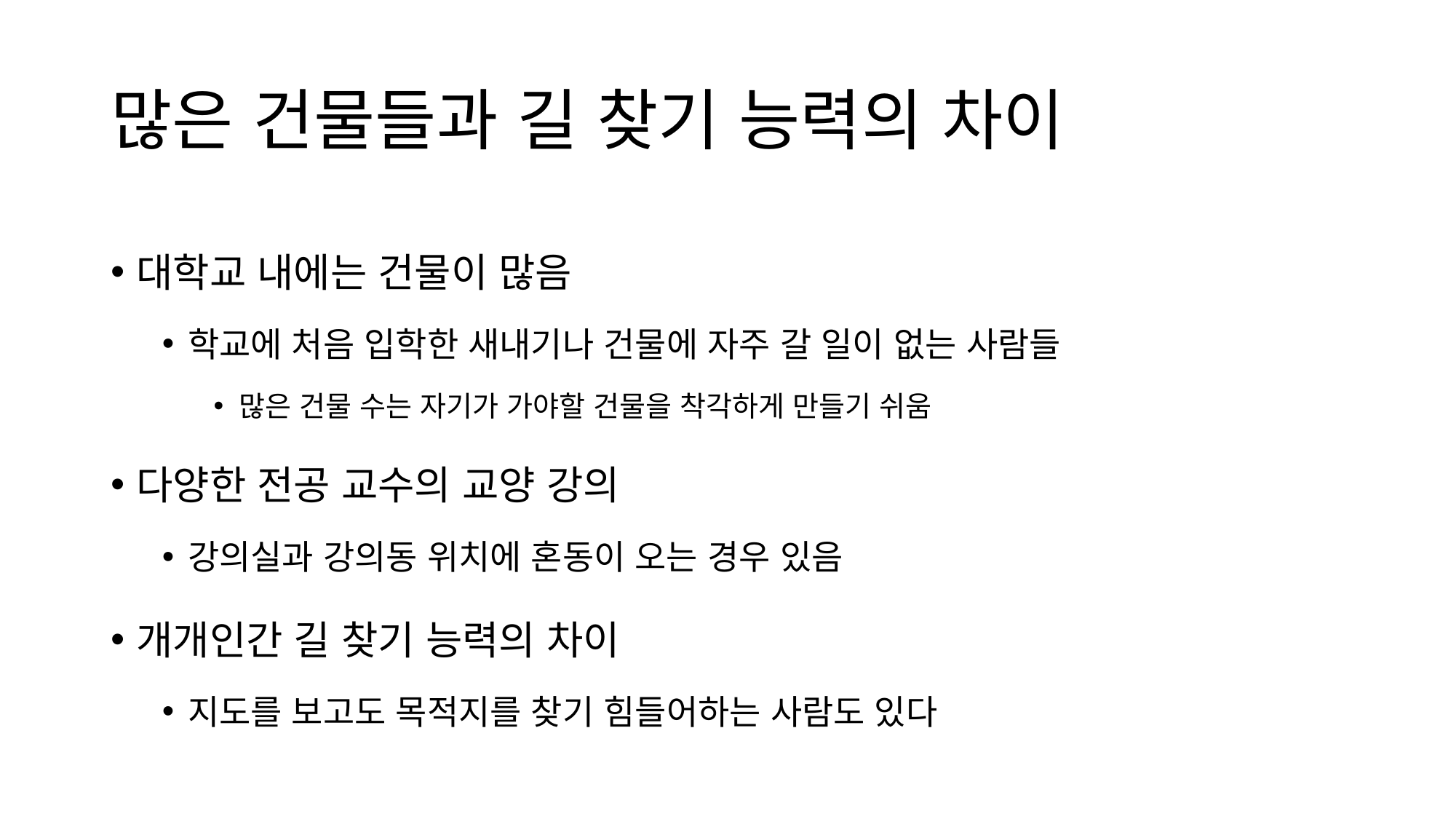

# 많은 건물들과 길 찾기 능력의 차이
대학교 내에는 건물이 많음
학교에 처음 입학한 새내기나 건물에 자주 갈 일이 없는 사람들
많은 건물 수는 자기가 가야할 건물을 착각하게 만들기 쉬움
다양한 전공 교수의 교양 강의
강의실과 강의동 위치에 혼동이 오는 경우 있음
개개인간 길 찾기 능력의 차이
지도를 보고도 목적지를 찾기 힘들어하는 사람도 있다